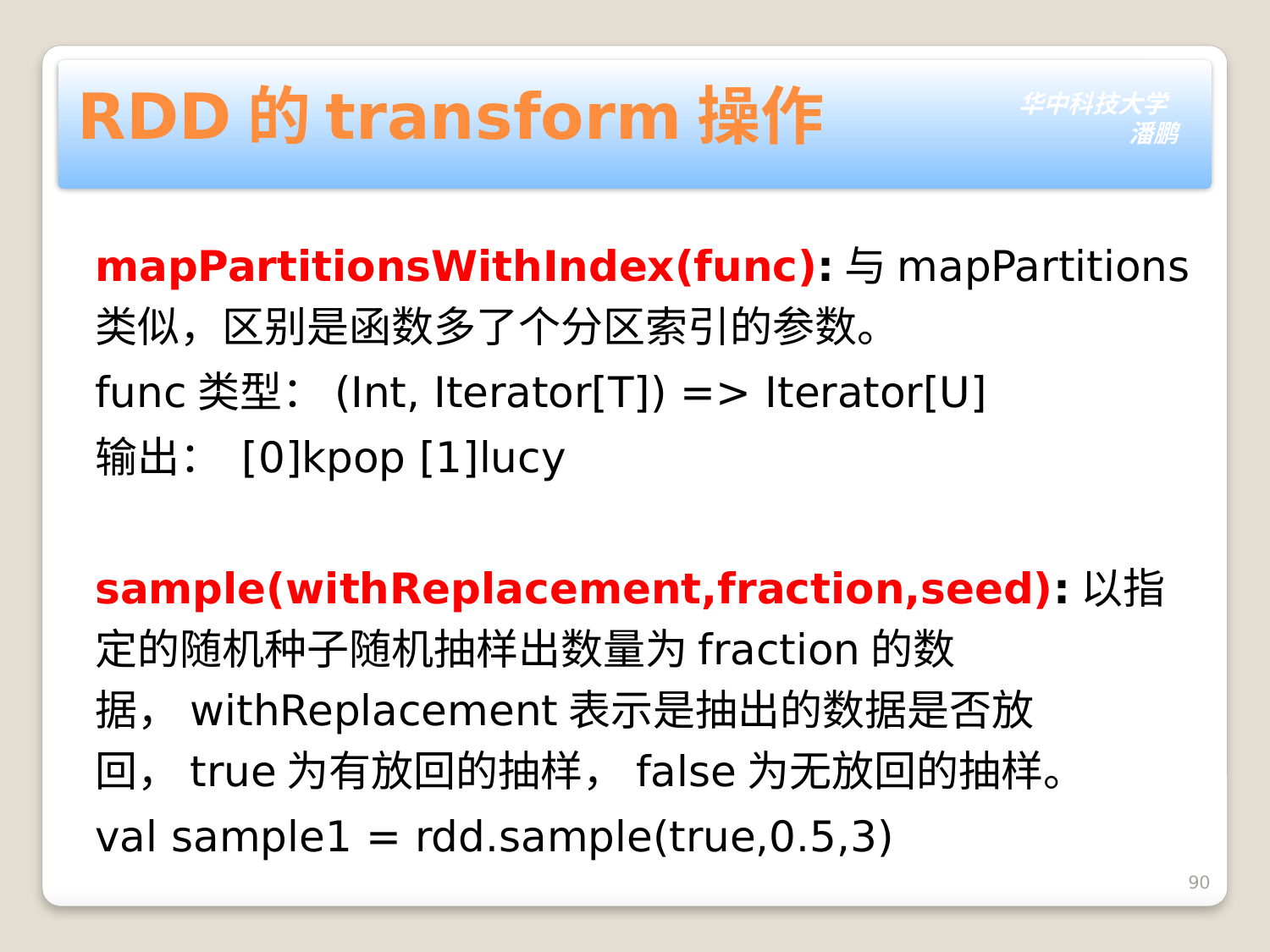

# RDD的transform操作
mapPartitionsWithIndex(func):与mapPartitions类似，区别是函数多了个分区索引的参数。
func类型：(Int, Iterator[T]) => Iterator[U]
输出： [0]kpop [1]lucy

sample(withReplacement,fraction,seed):以指定的随机种子随机抽样出数量为fraction的数据，withReplacement表示是抽出的数据是否放回，true为有放回的抽样，false为无放回的抽样。
val sample1 = rdd.sample(true,0.5,3)
90